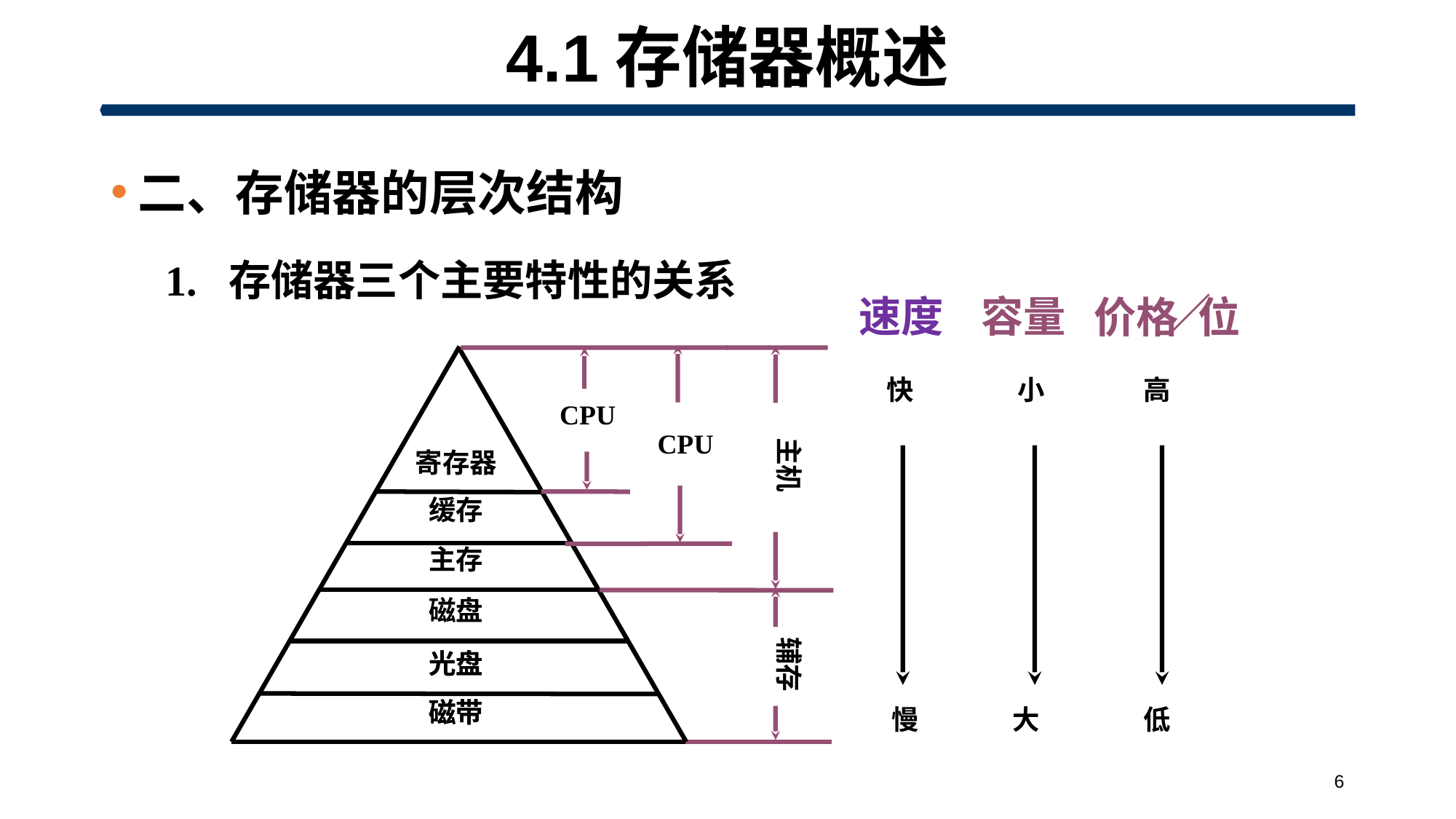

# 4.1存储器概述
二、存储器的层次结构
1.  存储器三个主要特性的关系

／
速度
容量
价格  位

CPU

主机

寄存器
缓存

主存

磁盘

光盘
光盘
磁带
磁带

CPU

快
小
高

慢

大

低

辅存

6